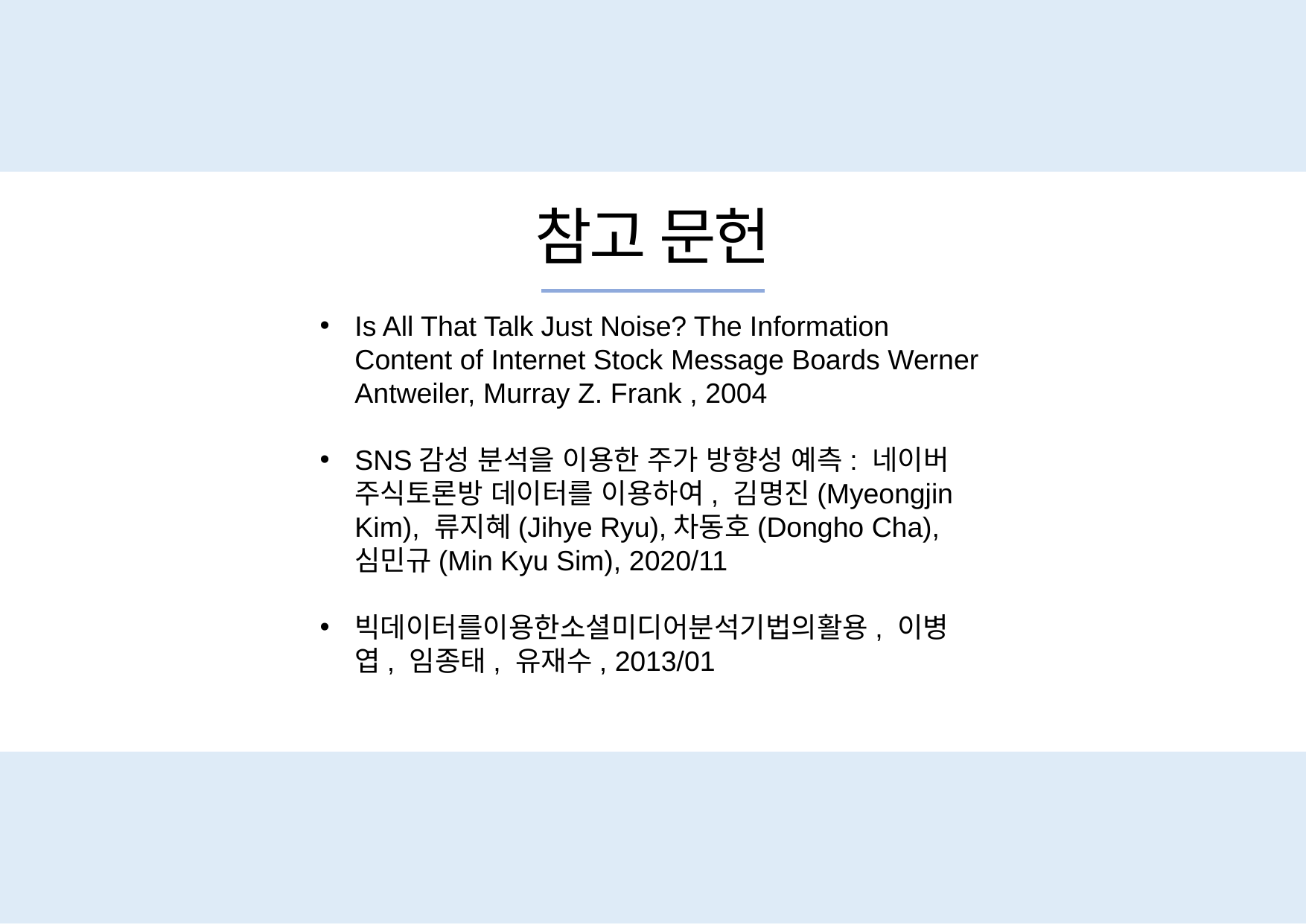

참고 문헌
Is All That Talk Just Noise? The Information Content of Internet Stock Message Boards Werner Antweiler, Murray Z. Frank , 2004

SNS감성 분석을 이용한 주가 방향성 예측: 네이버 주식토론방 데이터를 이용하여, 김명진(Myeongjin Kim), 류지혜(Jihye Ryu),차동호(Dongho Cha), 심민규(Min Kyu Sim), 2020/11

빅데이터를이용한소셜미디어분석기법의활용, 이병엽, 임종태, 유재수, 2013/01